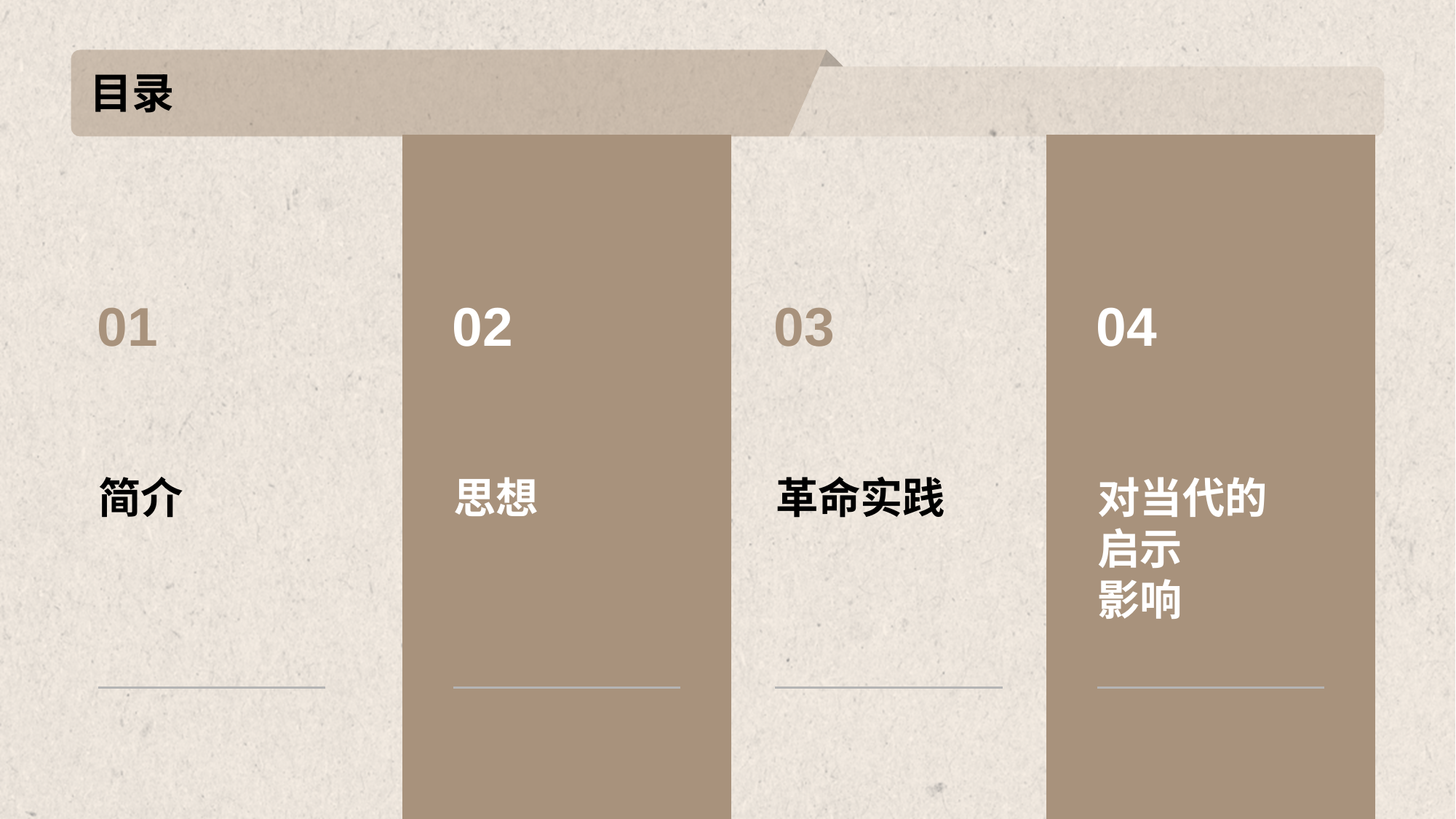

# 目录

01
简介
02
思想
03
对当代的
启示
影响
04
革命实践